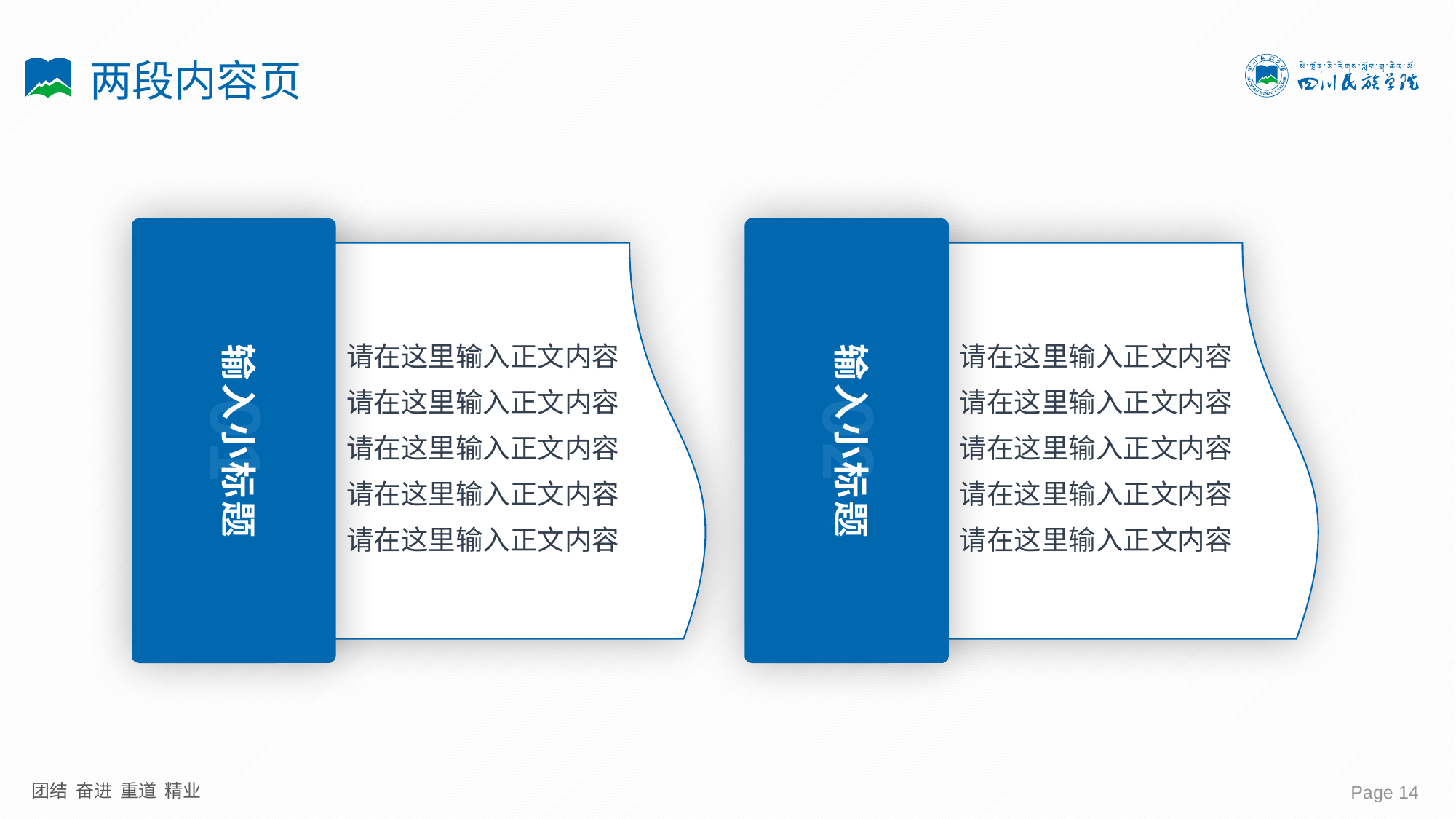

# 两段内容页

请在这里输入正文内容
请在这里输入正文内容
请在这里输入正文内容
请在这里输入正文内容
请在这里输入正文内容
请在这里输入正文内容
请在这里输入正文内容
请在这里输入正文内容
请在这里输入正文内容
请在这里输入正文内容
输入小标题
输入小标题
01
02
  Page 14